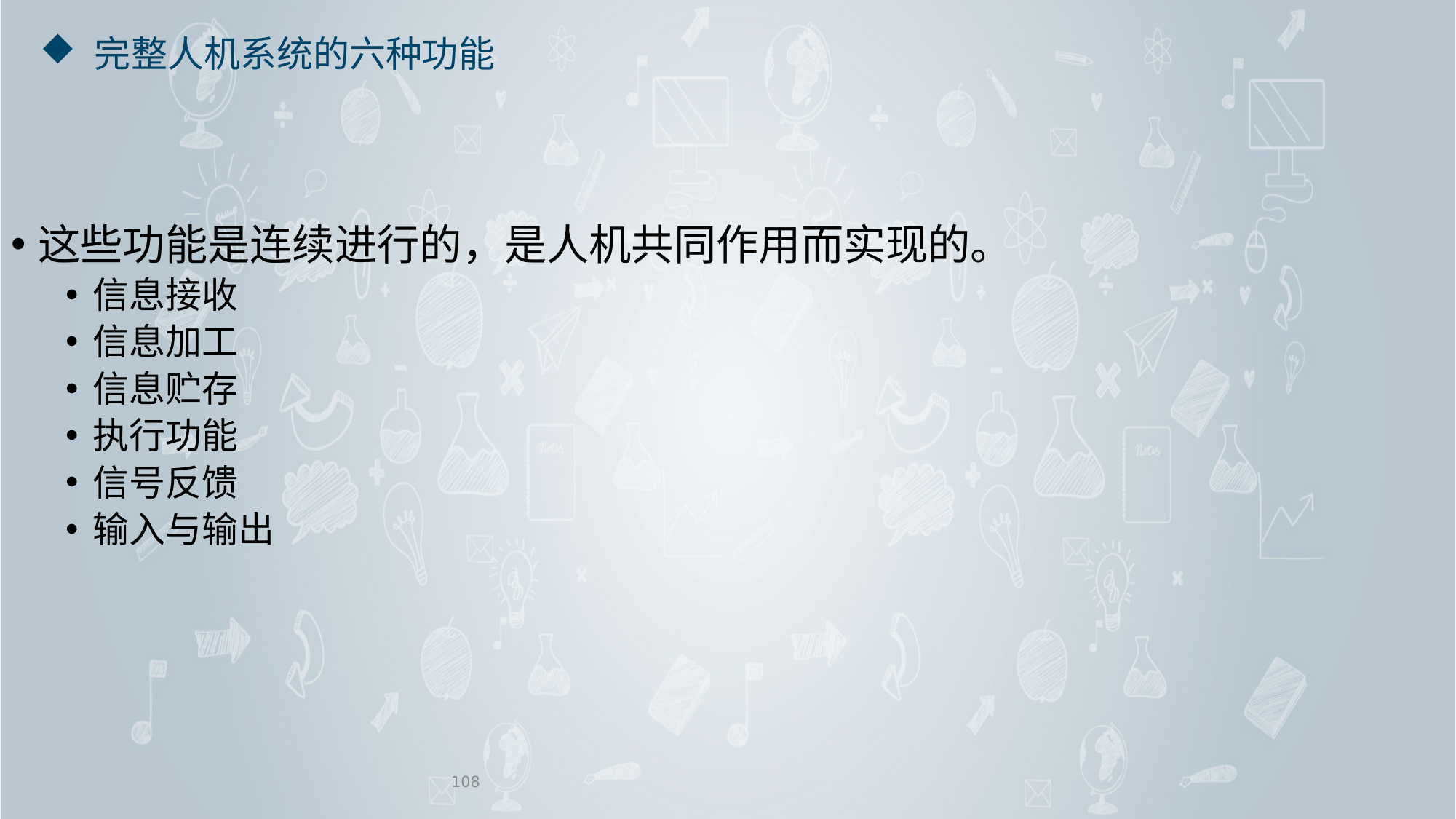

# 完整人机系统的六种功能
这些功能是连续进行的，是人机共同作用而实现的。
信息接收
信息加工
信息贮存
执行功能
信号反馈
输入与输出
108